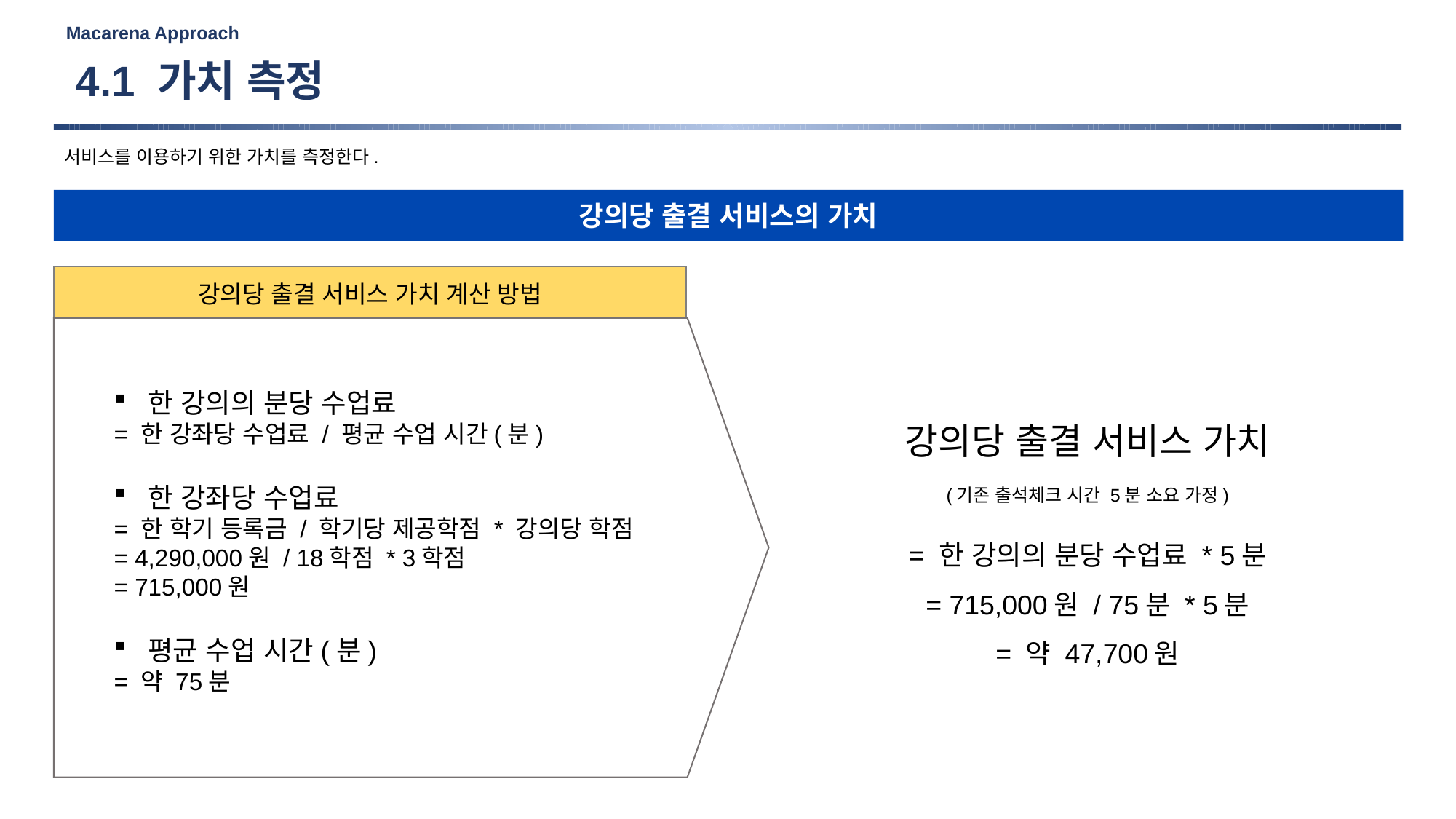

Macarena Approach
4.1 가치 측정

서비스를 이용하기 위한 가치를 측정한다.
강의당 출결 서비스의 가치
강의당 출결 서비스 가치 계산 방법

한 강의의 분당 수업료
= 한 강좌당 수업료 / 평균 수업 시간(분)

한 강좌당 수업료
= 한 학기 등록금 / 학기당 제공학점 * 강의당 학점
= 4,290,000원 / 18학점 * 3학점
= 715,000원

평균 수업 시간(분)
= 약 75분

강의당 출결 서비스 가치
(기존 출석체크 시간 5분 소요 가정)
= 한 강의의 분당 수업료 * 5분
= 715,000원 / 75분 * 5분
= 약 47,700원